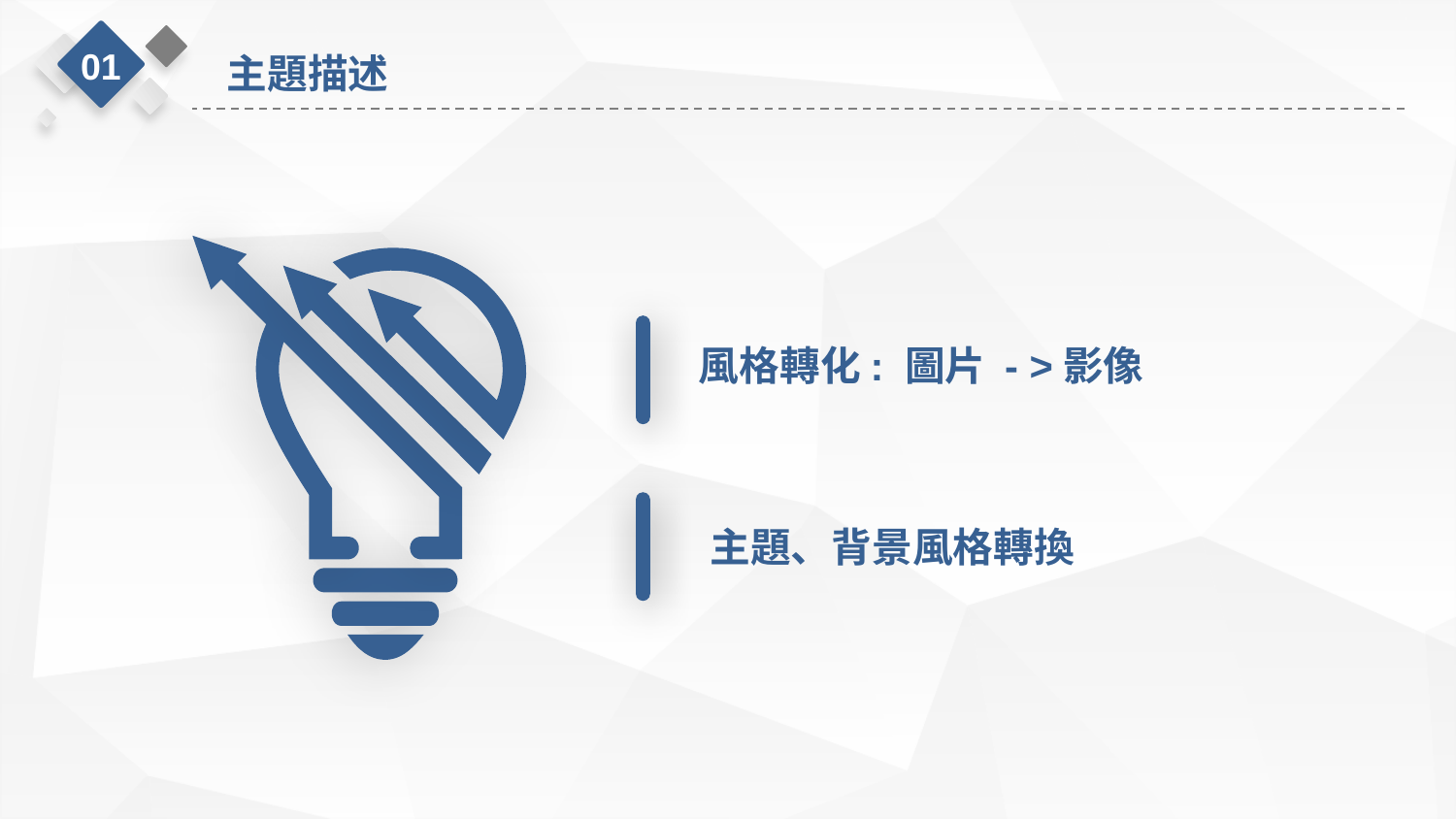

01

主題描述

風格轉化: 圖片 - >影像

主題、背景風格轉換